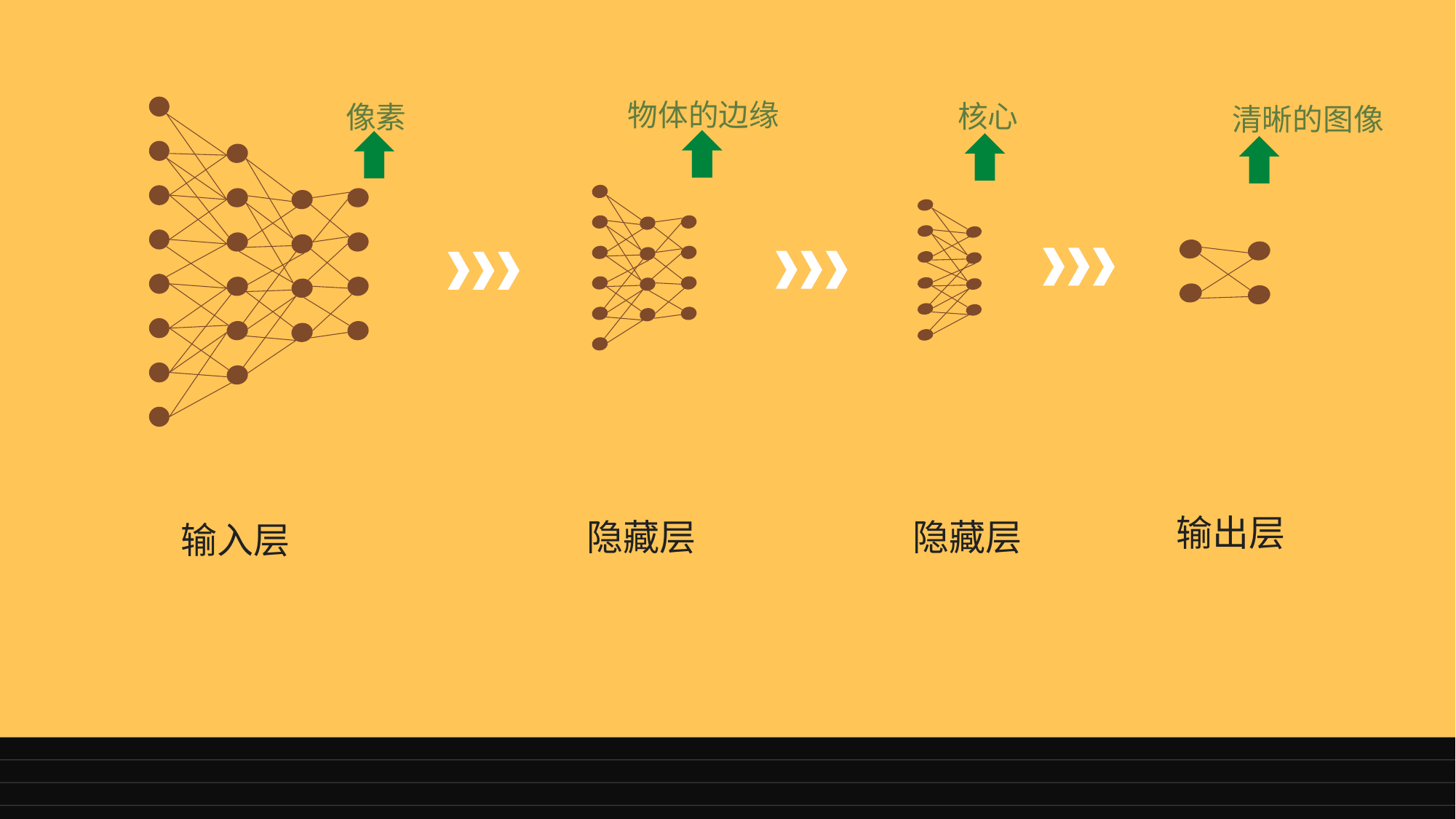

物体的边缘

核心

像素

清晰的图像

输入层

隐藏层

隐藏层

输出层